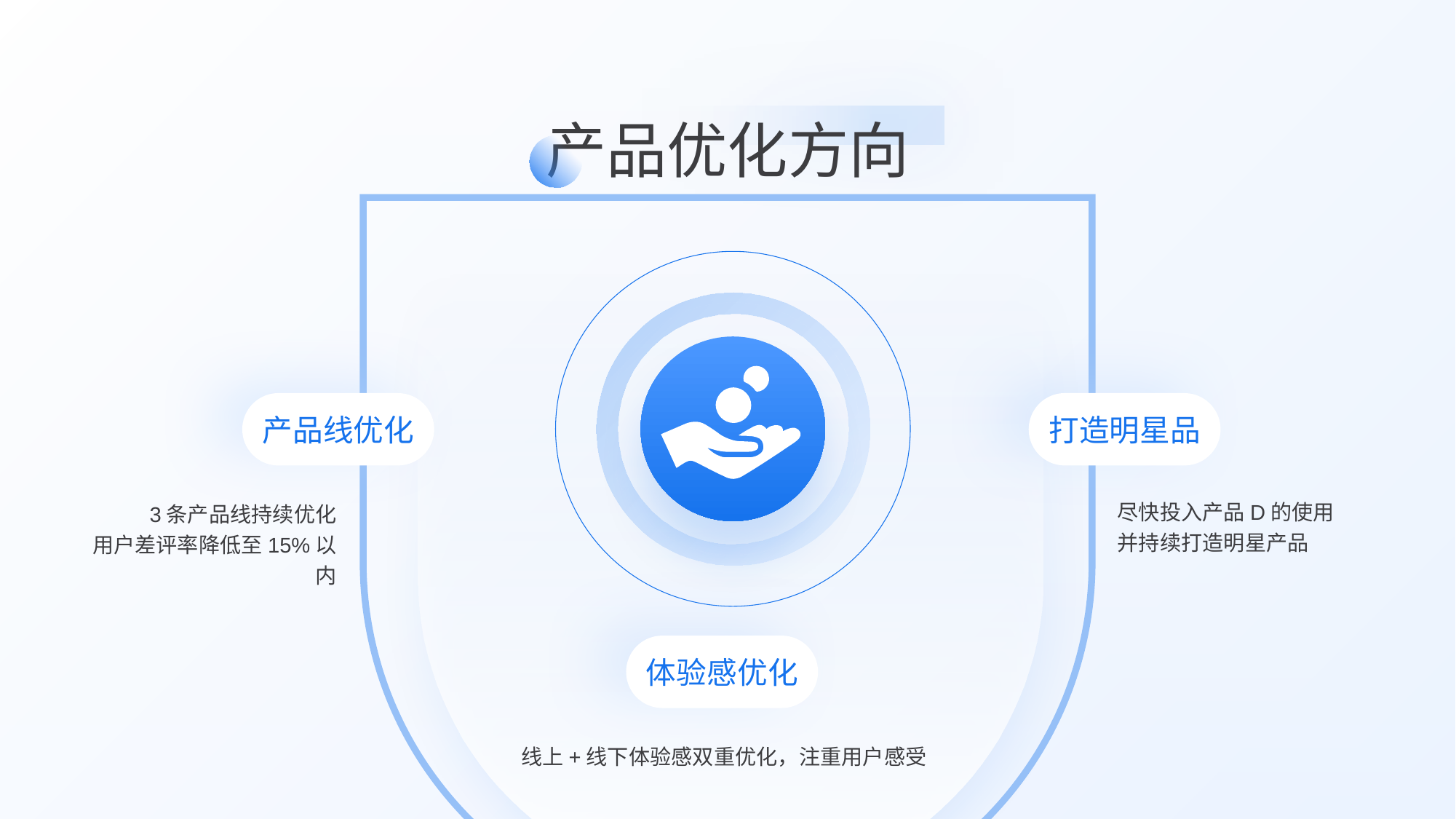

产品优化方向

产品线优化

打造明星品
尽快投入产品D的使用
并持续打造明星产品
3条产品线持续优化
用户差评率降低至15%以内

体验感优化
线上+线下体验感双重优化，注重用户感受